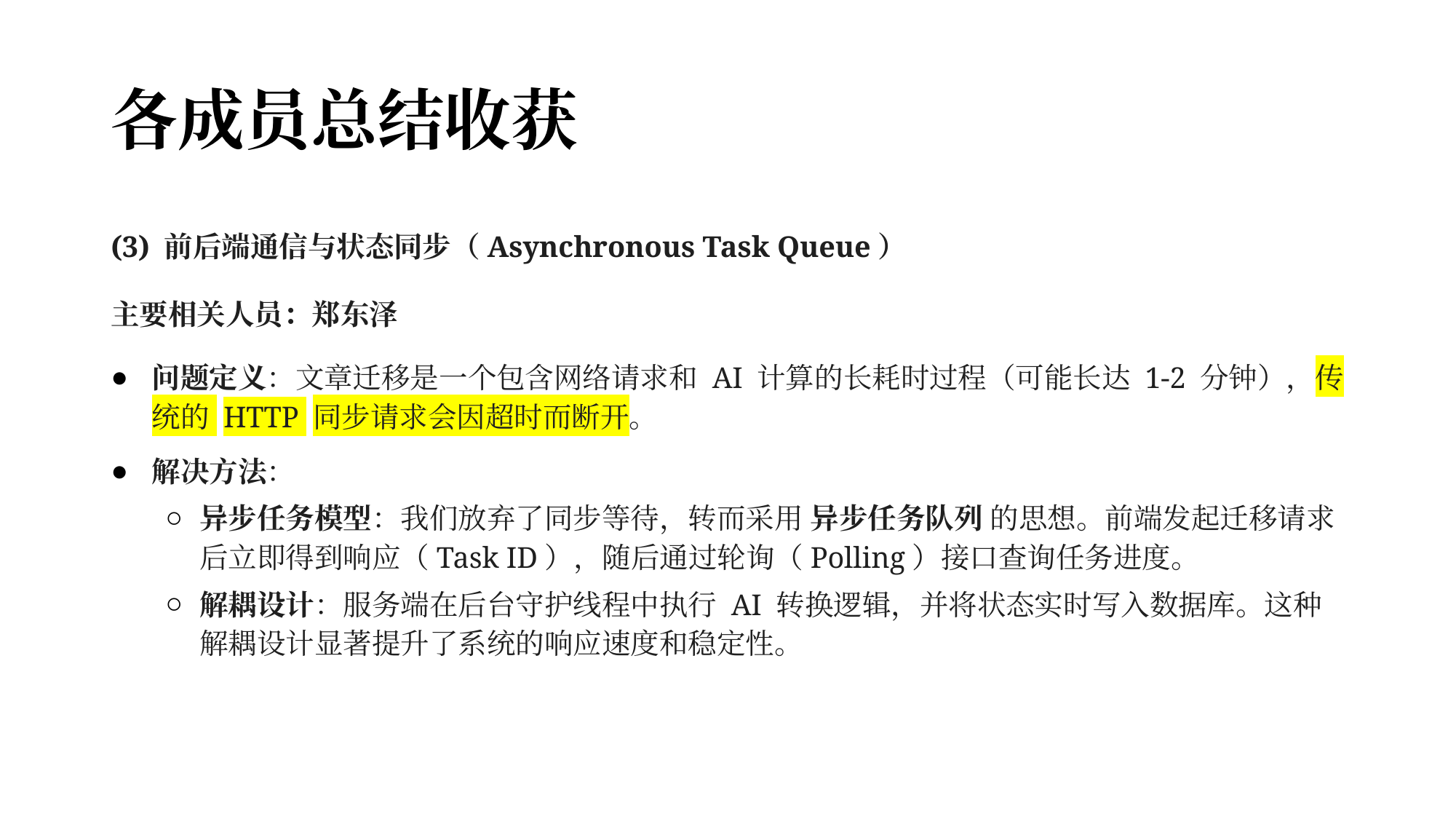

# 各成员总结收获
(3) 前后端通信与状态同步（Asynchronous Task Queue）
主要相关人员：郑东泽
问题定义：文章迁移是一个包含网络请求和 AI 计算的长耗时过程（可能长达 1-2 分钟），传统的 HTTP 同步请求会因超时而断开。
解决方法：
异步任务模型：我们放弃了同步等待，转而采用 异步任务队列 的思想。前端发起迁移请求后立即得到响应（Task ID），随后通过轮询（Polling）接口查询任务进度。
解耦设计：服务端在后台守护线程中执行 AI 转换逻辑，并将状态实时写入数据库。这种解耦设计显著提升了系统的响应速度和稳定性。